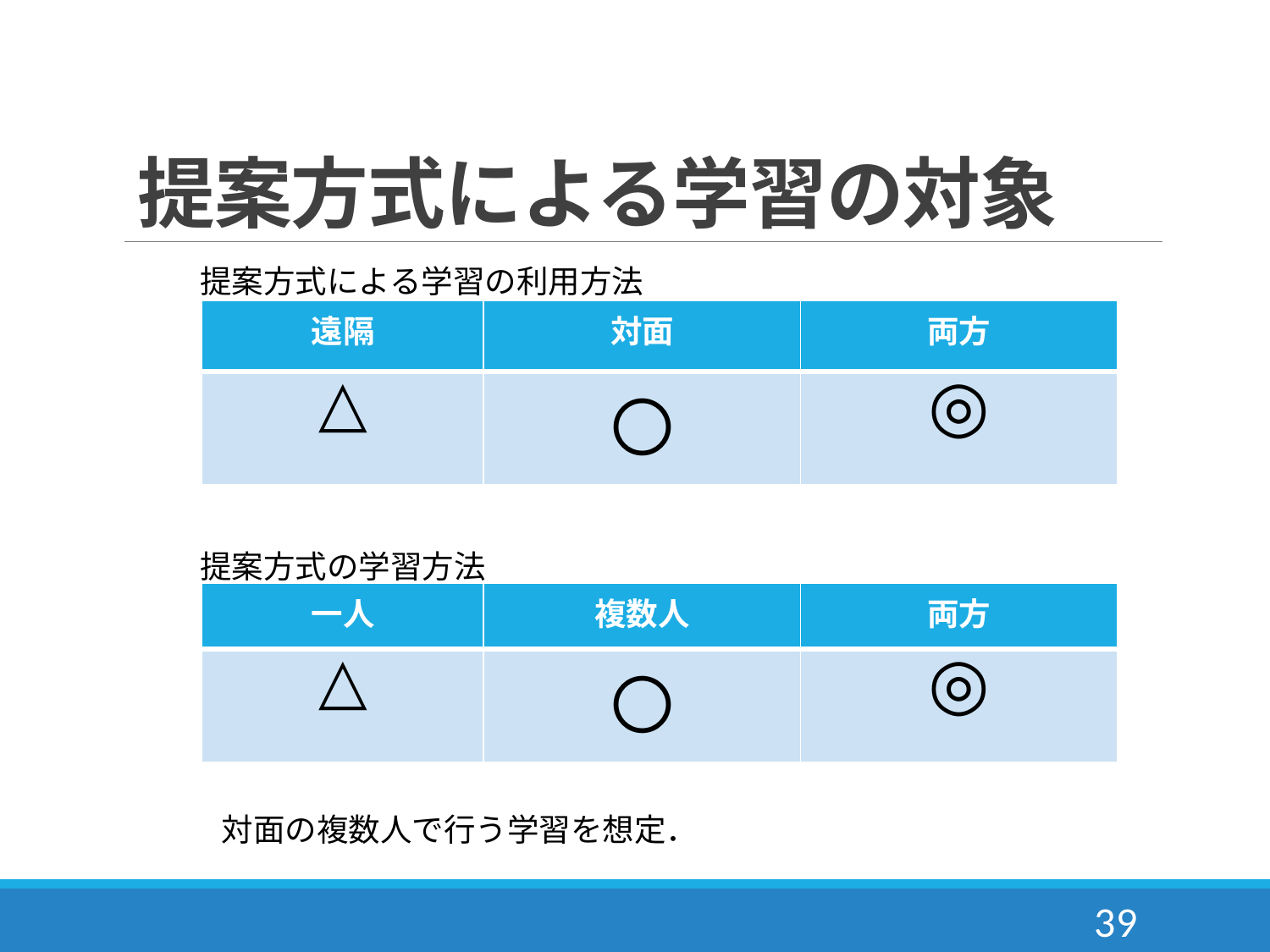

# 提案方式による学習の対象
提案方式による学習の利用方法
| 遠隔 | 対面 | 両方 |
| --- | --- | --- |
| △ | 〇 | ◎ |
提案方式の学習方法
| 一人 | 複数人 | 両方 |
| --- | --- | --- |
| △ | 〇 | ◎ |
対面の複数人で行う学習を想定．
39